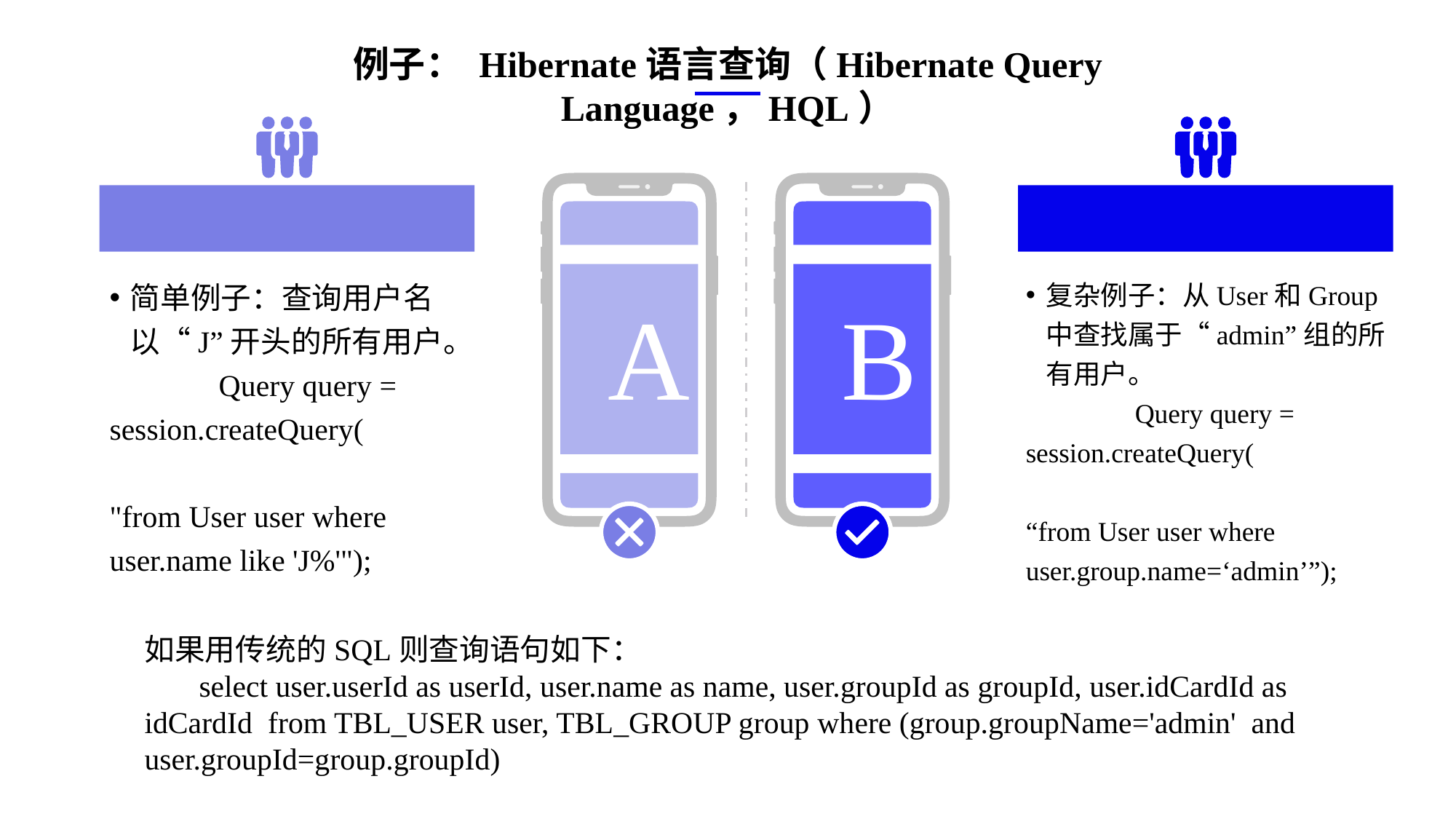

例子： Hibernate语言查询（Hibernate Query Language，HQL）

简单例子：查询用户名以“J”开头的所有用户。
	Query query = session.createQuery(
			"from User user where user.name like 'J%'");

复杂例子：从User和Group中查找属于“admin”组的所有用户。
	Query query = session.createQuery(
			“from User user where user.group.name=‘admin’”);

A

B

e7d195523061f1c0ae0eb3eed39d2bcef4622b2499a05fe6567B54A876BEB457BD1EB8EBE9915191D1FA2E860D28D251AB291D9CBBDD28D4BD16020FD75D8281481517FC21E86E4C931520AFA1087E92E357E3DB373CA326F6F926B1A67F681E99E875FFD293B2C32B3919AE4D43F9436862A7DD54F9346DF3662D8AB7319030EF75D53FF682DE13
如果用传统的SQL则查询语句如下：
select user.userId as userId, user.name as name, user.groupId as groupId, user.idCardId as idCardId  from TBL_USER user, TBL_GROUP group where (group.groupName='admin'  and user.groupId=group.groupId)